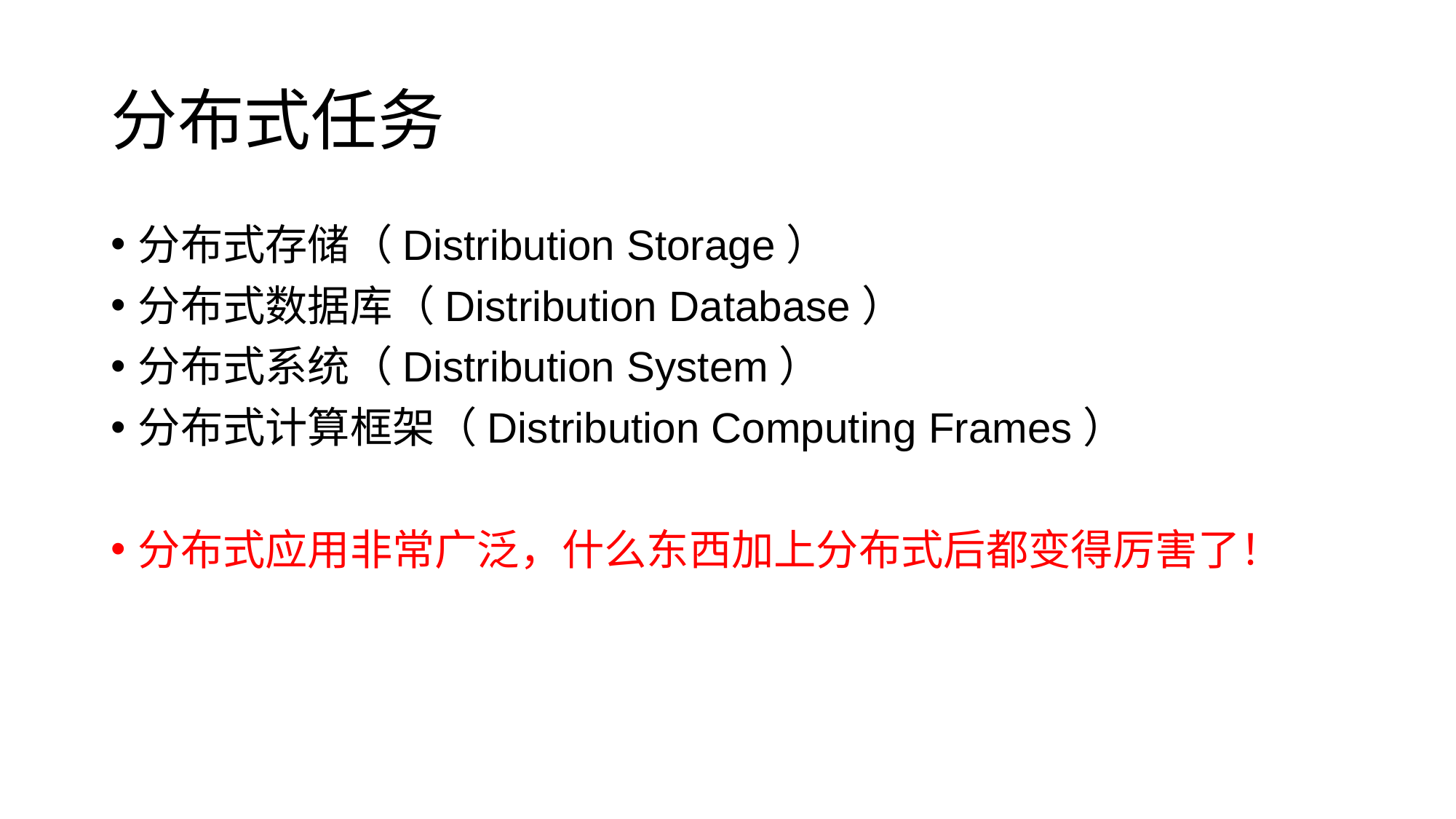

# 分布式任务
分布式存储（Distribution Storage）
分布式数据库（Distribution Database）
分布式系统（Distribution System）
分布式计算框架（Distribution Computing Frames）

分布式应用非常广泛，什么东西加上分布式后都变得厉害了！